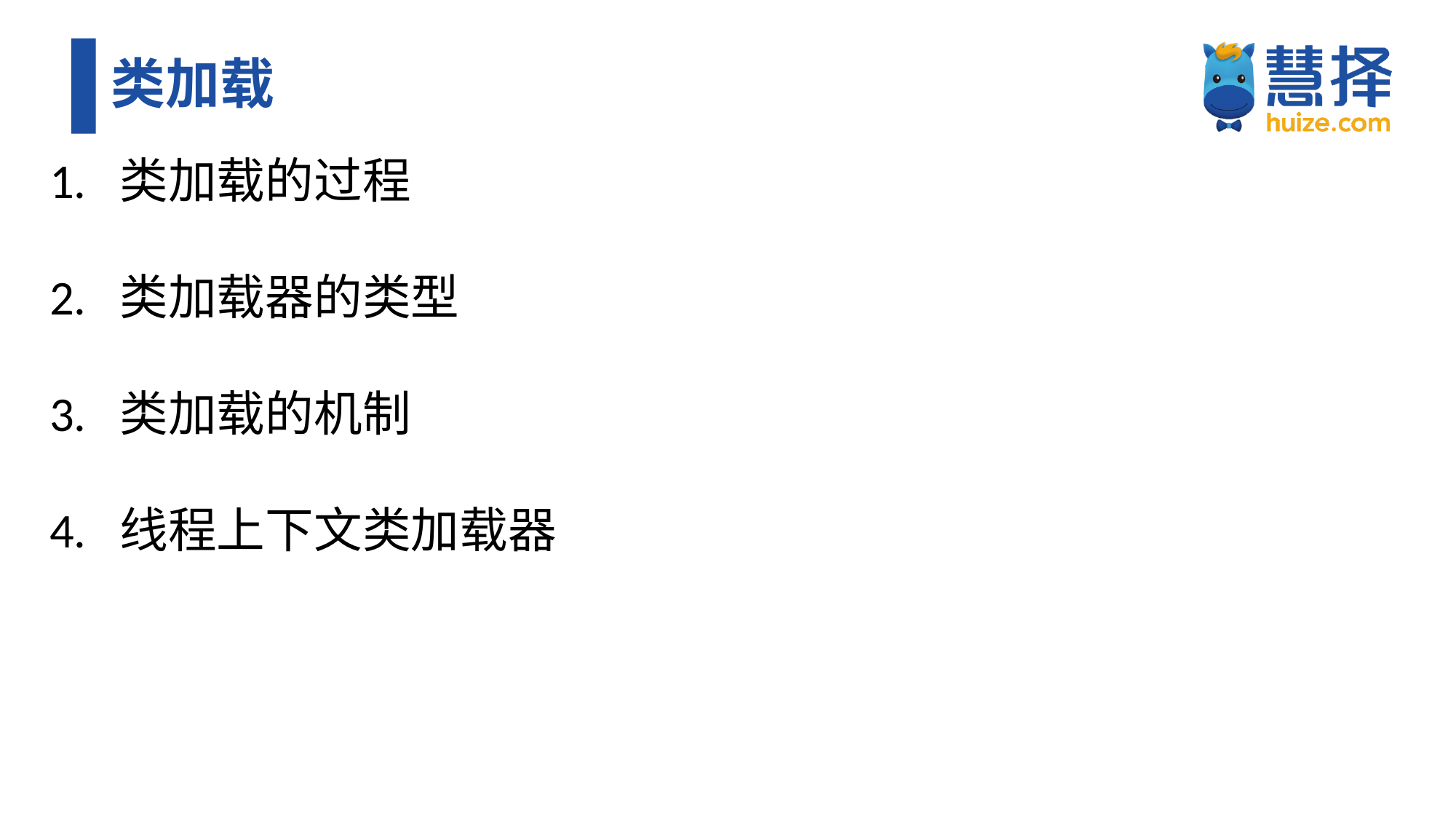

# 类加载
1.  类加载的过程

2.  类加载器的类型

3.  类加载的机制

4.  线程上下文类加载器